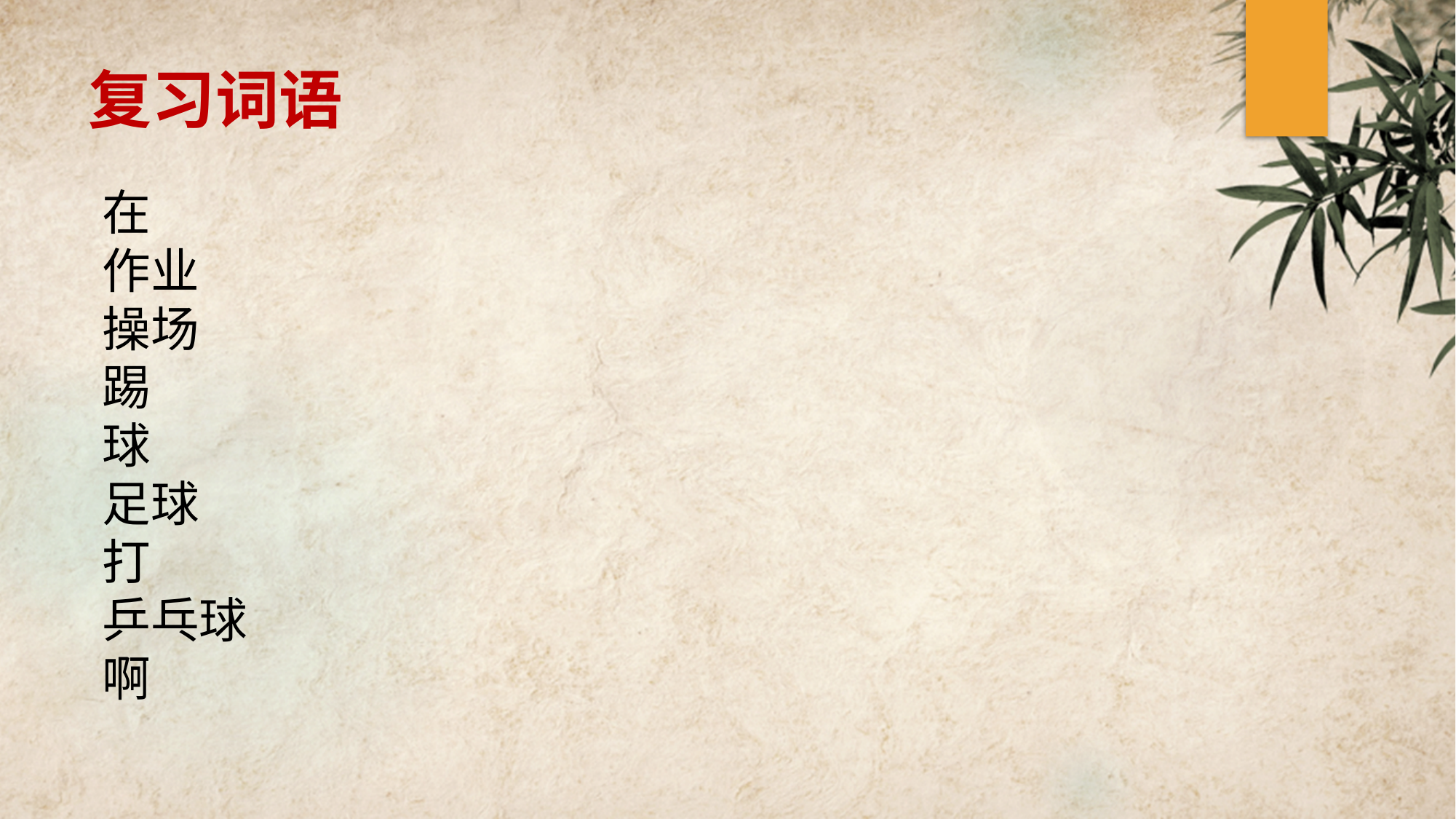

复习词语
在
作业
操场
踢
球
足球
打
乒乓球
啊